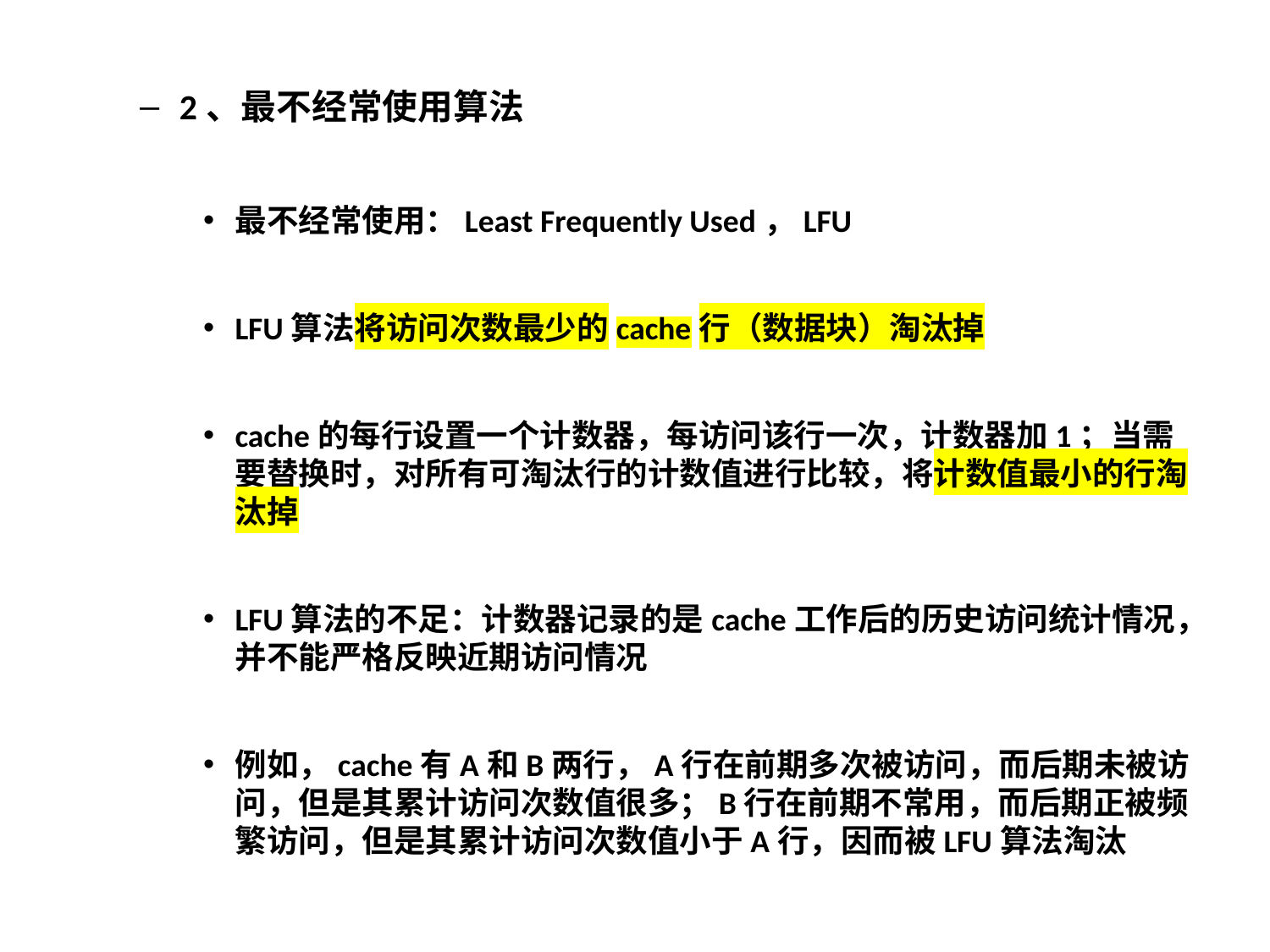

2、最不经常使用算法

最不经常使用：Least Frequently Used，LFU

LFU算法将访问次数最少的cache行（数据块）淘汰掉

cache的每行设置一个计数器，每访问该行一次，计数器加1；当需要替换时，对所有可淘汰行的计数值进行比较，将计数值最小的行淘汰掉

LFU算法的不足：计数器记录的是cache工作后的历史访问统计情况，并不能严格反映近期访问情况

例如，cache有A和B两行，A行在前期多次被访问，而后期未被访问，但是其累计访问次数值很多；B行在前期不常用，而后期正被频繁访问，但是其累计访问次数值小于A行，因而被LFU算法淘汰